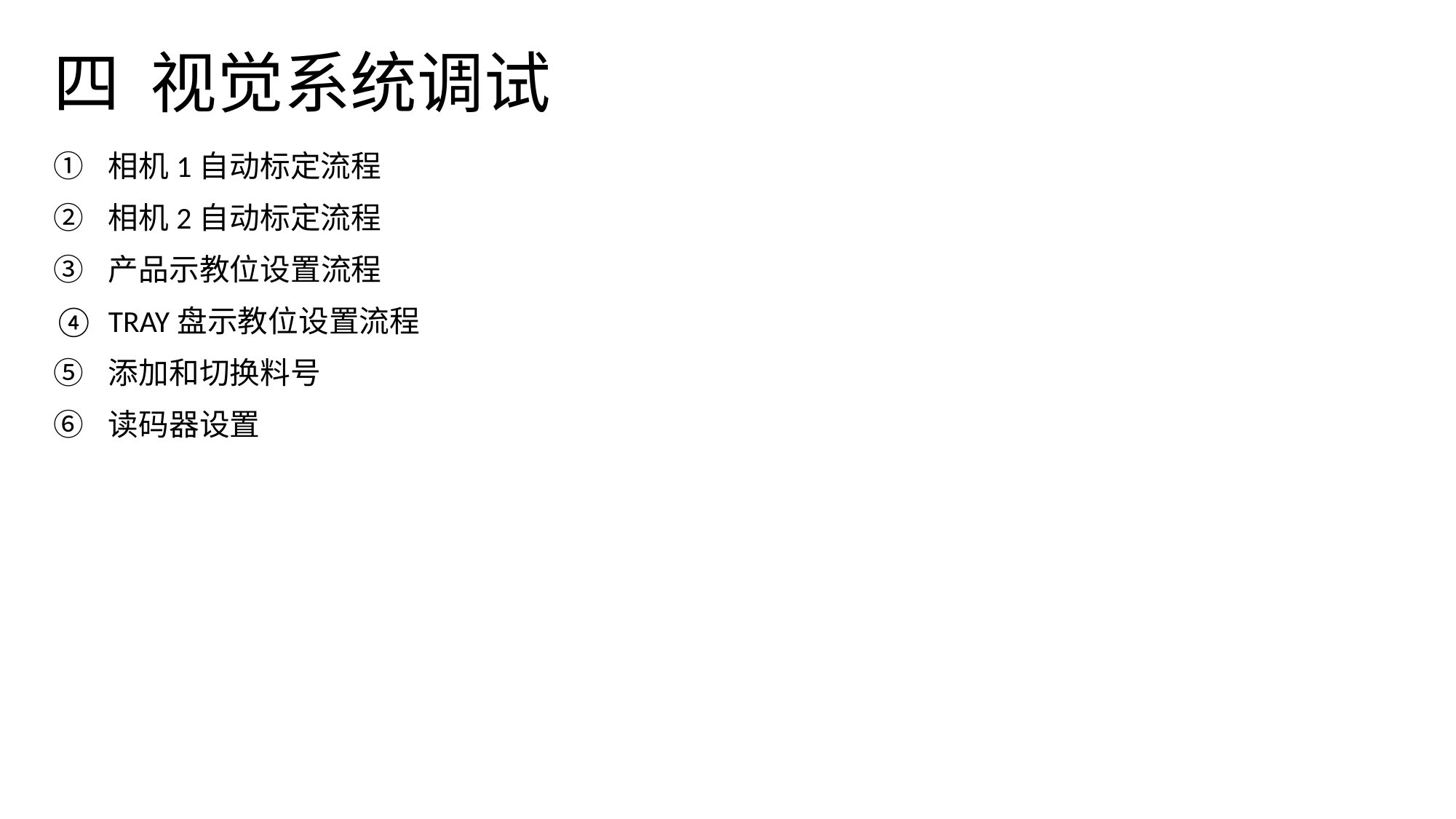

# 四  视觉系统调试
相机1自动标定流程
相机2自动标定流程
产品示教位设置流程
TRAY盘示教位设置流程
添加和切换料号
读码器设置